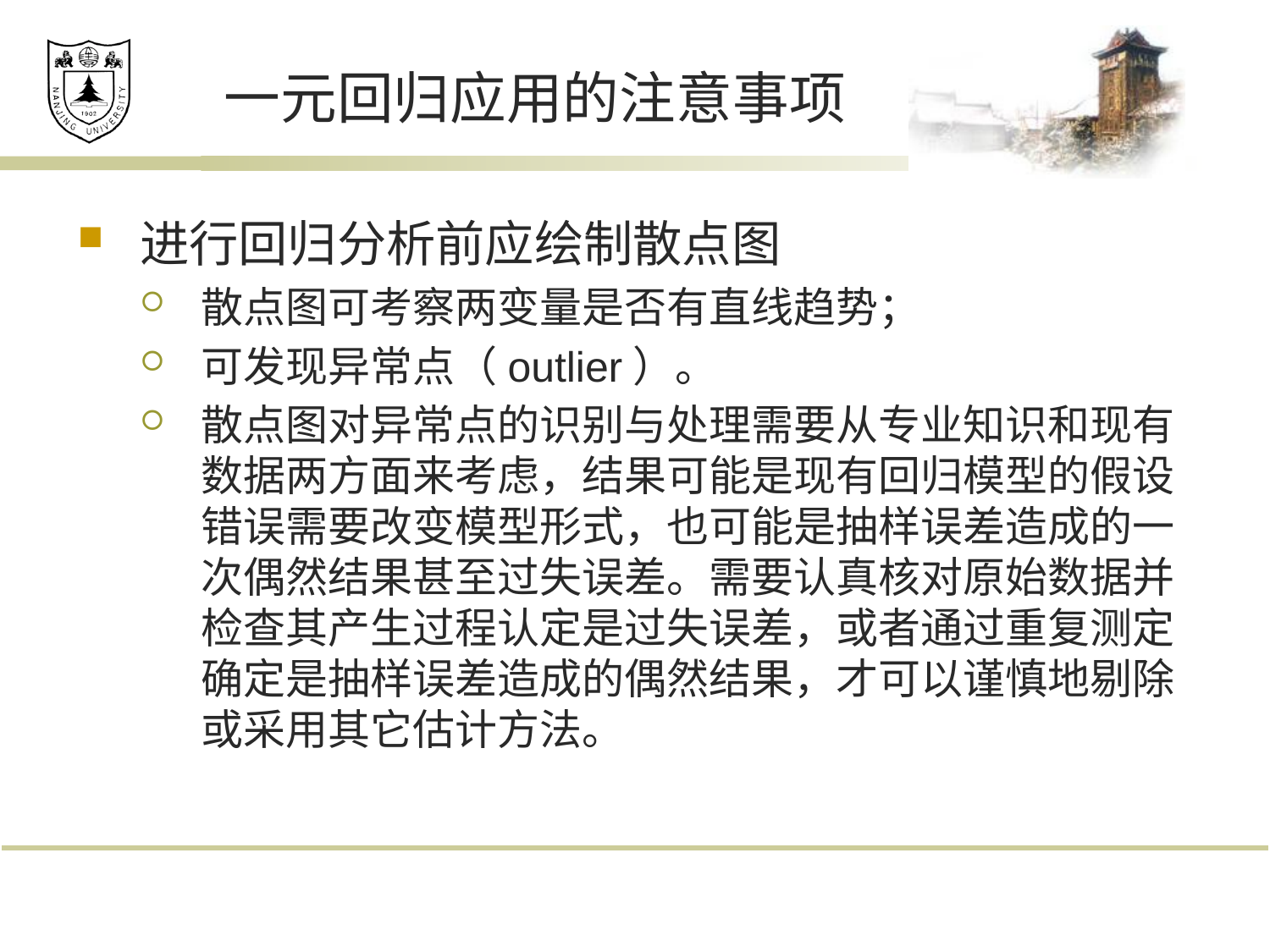

# 一元回归应用的注意事项
进行回归分析前应绘制散点图
散点图可考察两变量是否有直线趋势；
可发现异常点（outlier）。
散点图对异常点的识别与处理需要从专业知识和现有数据两方面来考虑，结果可能是现有回归模型的假设错误需要改变模型形式，也可能是抽样误差造成的一次偶然结果甚至过失误差。需要认真核对原始数据并检查其产生过程认定是过失误差，或者通过重复测定确定是抽样误差造成的偶然结果，才可以谨慎地剔除或采用其它估计方法。